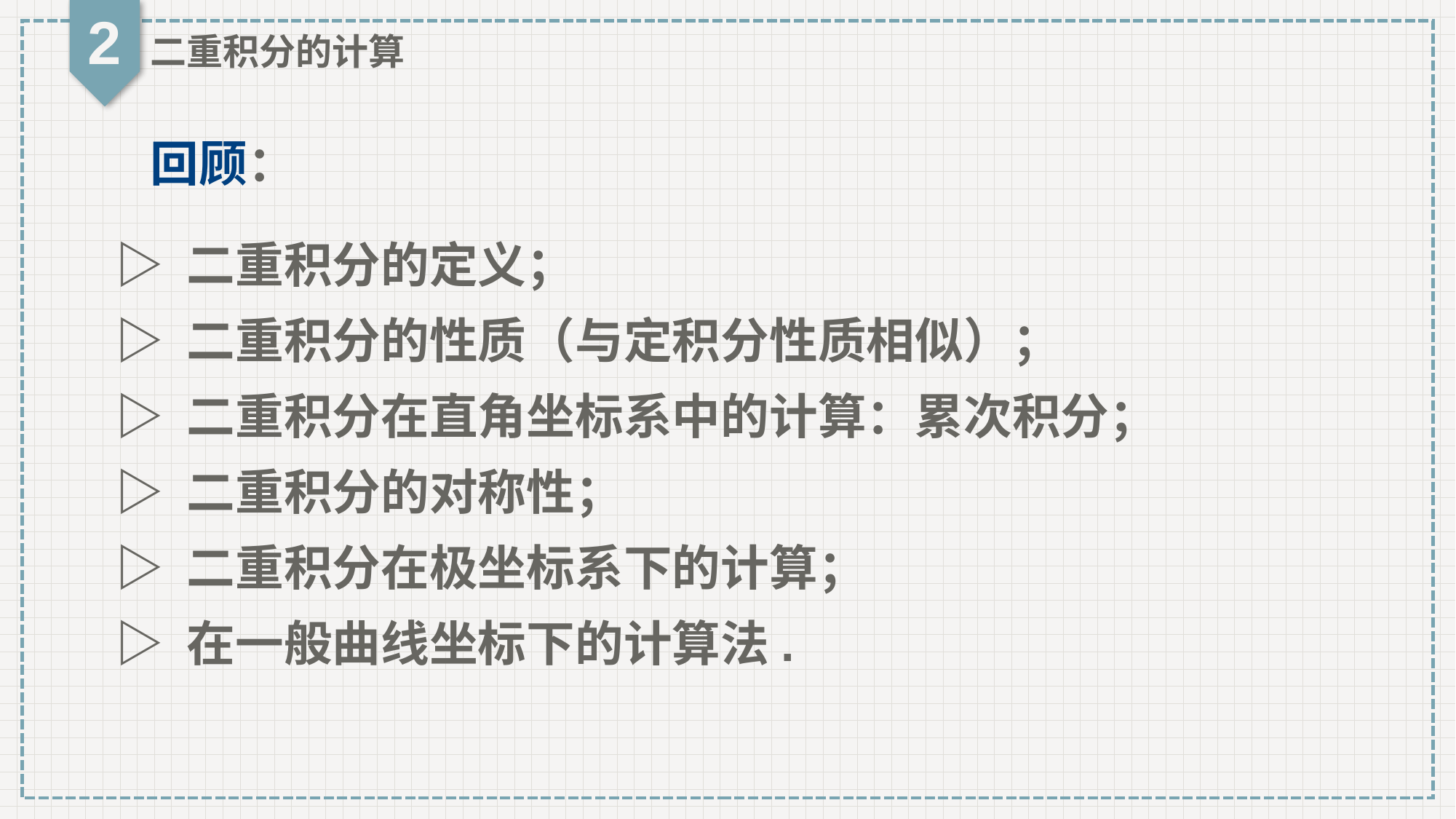

2
二重积分的计算
回顾：
▷ 二重积分的定义；
▷ 二重积分的性质（与定积分性质相似）；
▷ 二重积分在直角坐标系中的计算：累次积分；
▷ 二重积分的对称性；
▷ 二重积分在极坐标系下的计算；
▷ 在一般曲线坐标下的计算法.